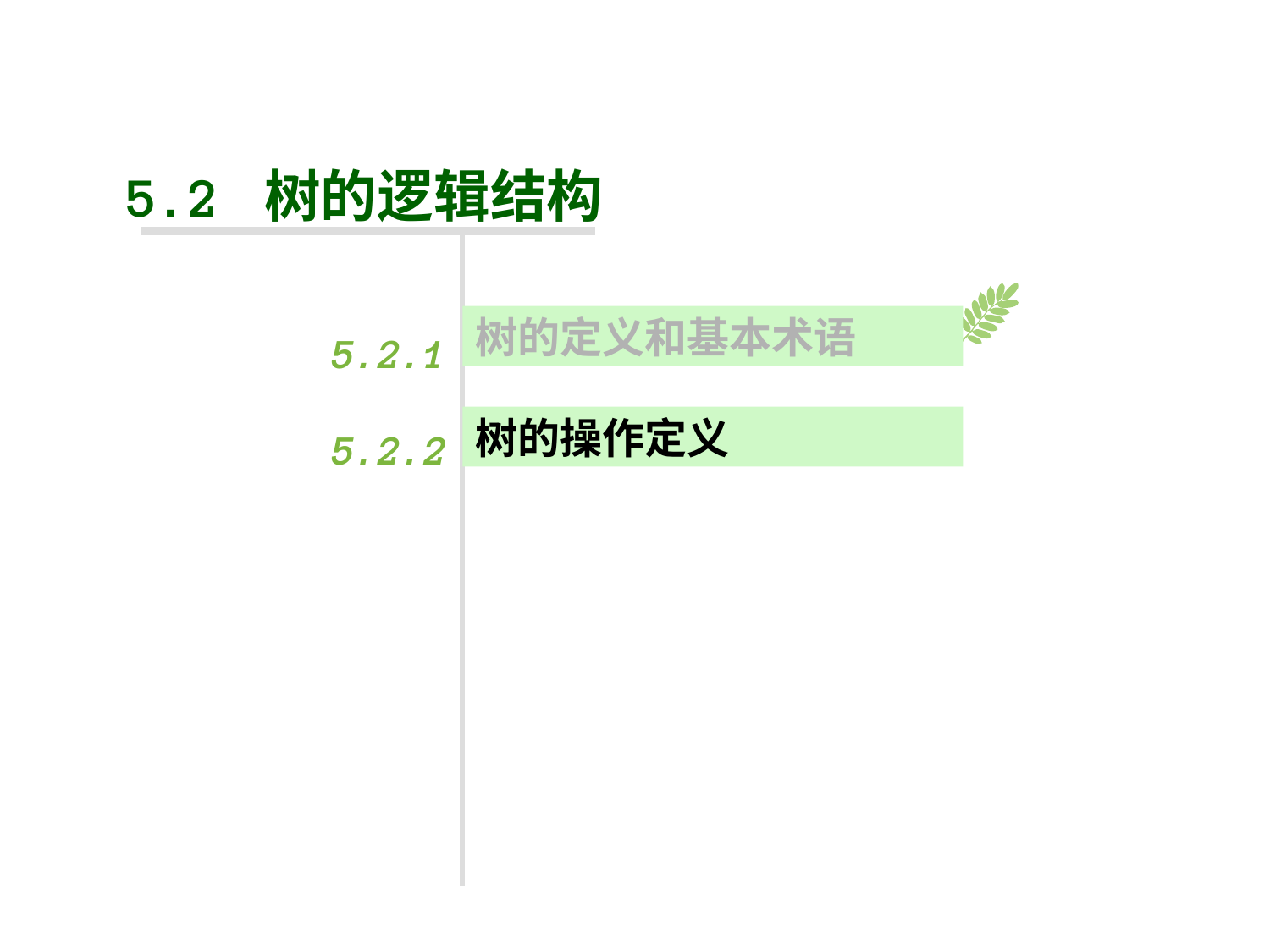

#
5.2 树的逻辑结构

树的定义和基本术语
5.2.1
5.2.2
树的操作定义